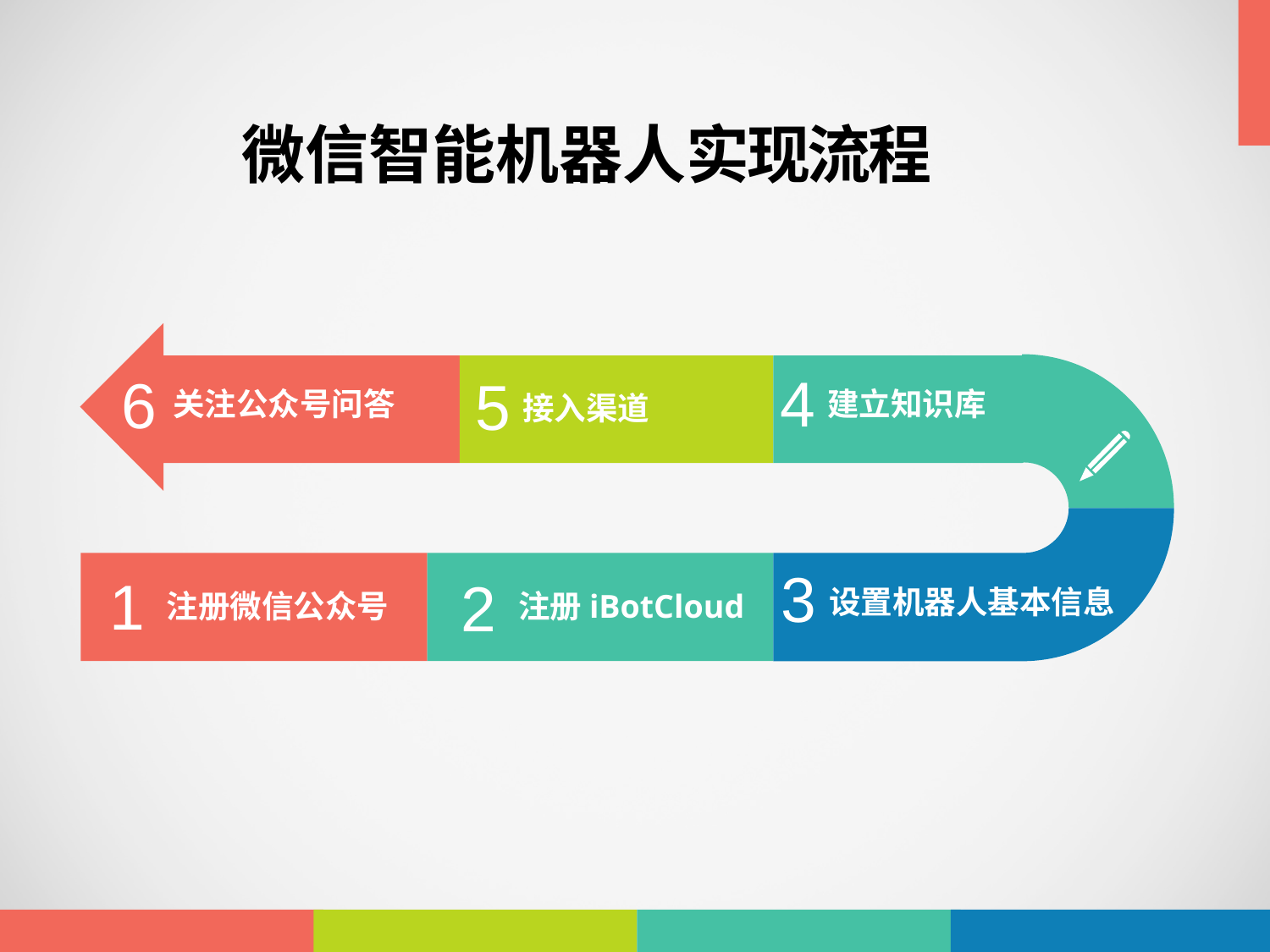

微信智能机器人实现流程

4
6
5
关注公众号问答
建立知识库
接入渠道

3
1
2
设置机器人基本信息
注册微信公众号
注册iBotCloud